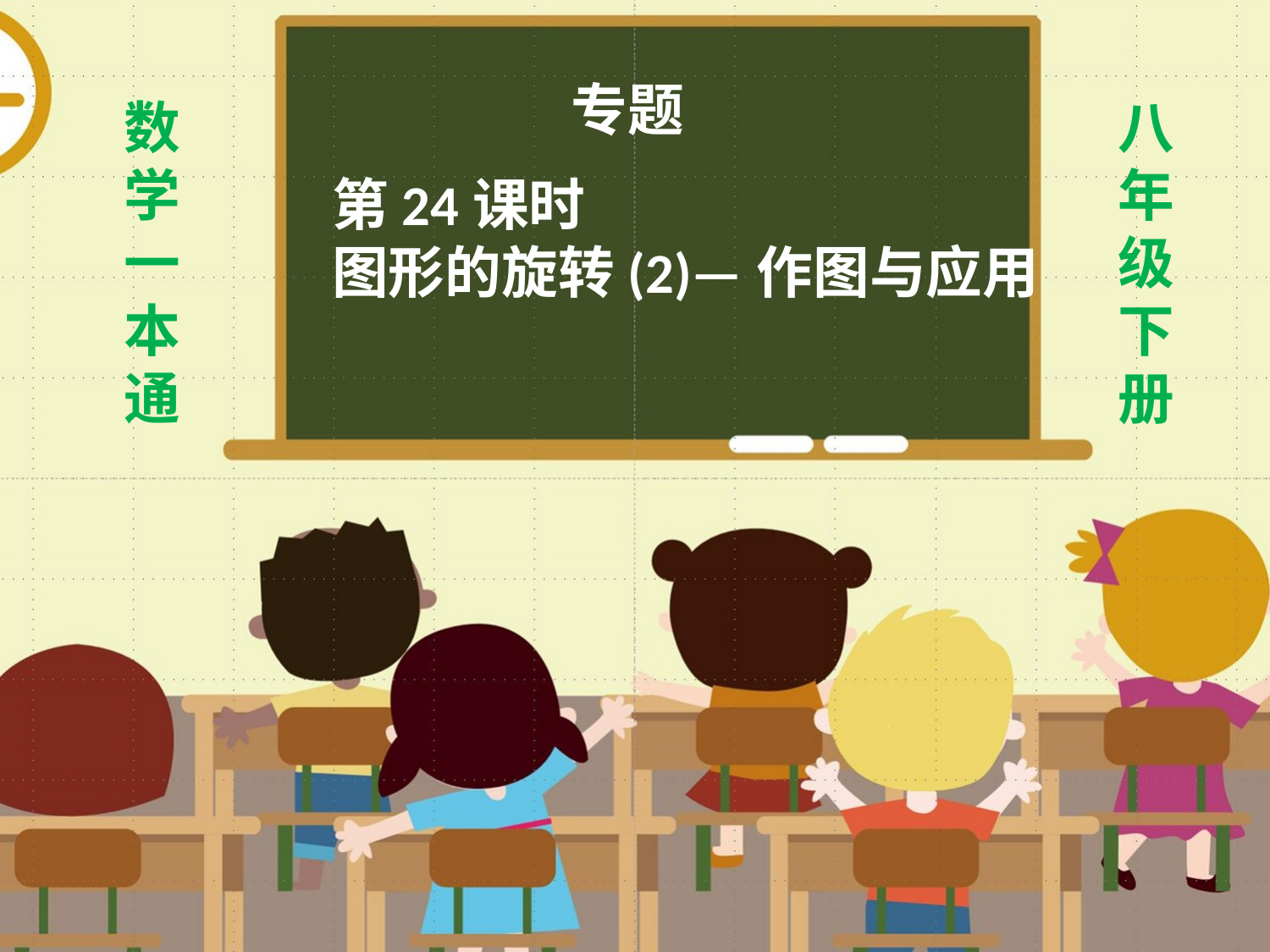

专题
数
学
一
本
通
八年级下册
第24课时
图形的旋转(2)—作图与应用